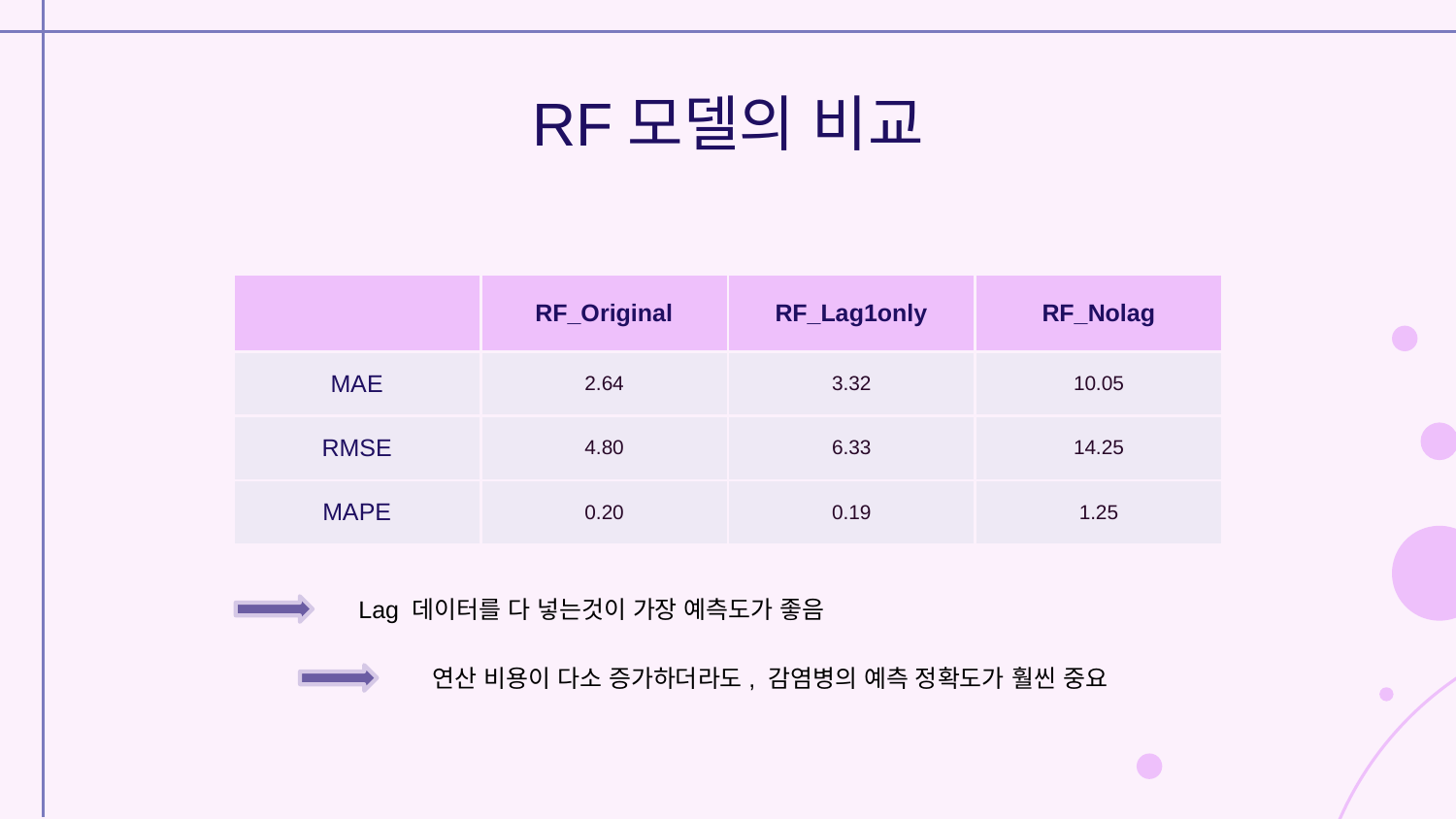

# RF모델의 비교
|  | RF\_Original | RF\_Lag1only | RF\_Nolag |
| --- | --- | --- | --- |
| MAE | 2.64 | 3.32 | 10.05 |
| RMSE | 4.80 | 6.33 | 14.25 |
| MAPE | 0.20 | 0.19 | 1.25 |
Lag 데이터를 다 넣는것이 가장 예측도가 좋음

연산 비용이 다소 증가하더라도, 감염병의 예측 정확도가 훨씬 중요